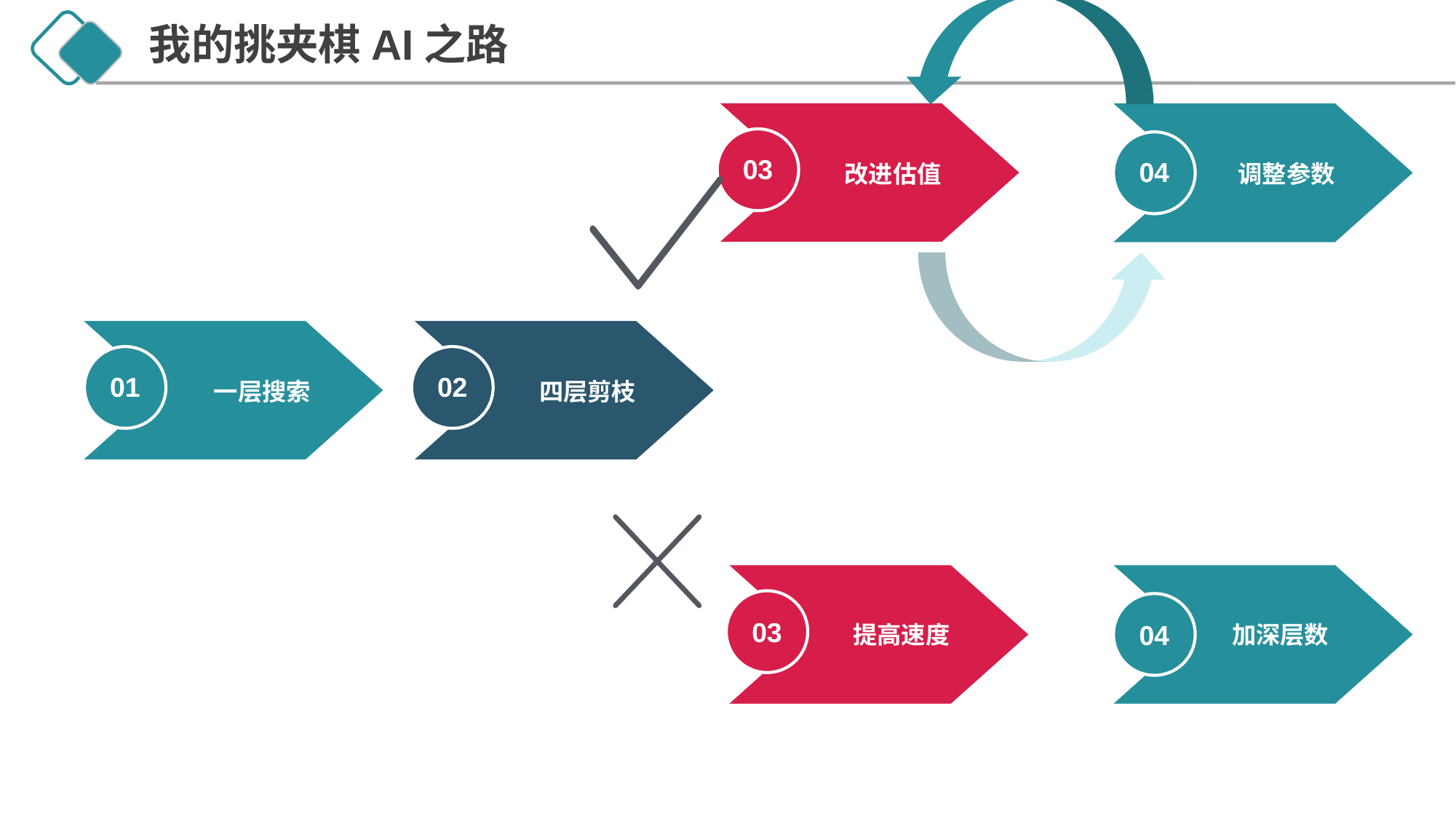

我的挑夹棋AI之路
 改进估值
03
 调整参数
04

   一层搜索
01
 四层剪枝
02

 提高速度
03
加深层数
04